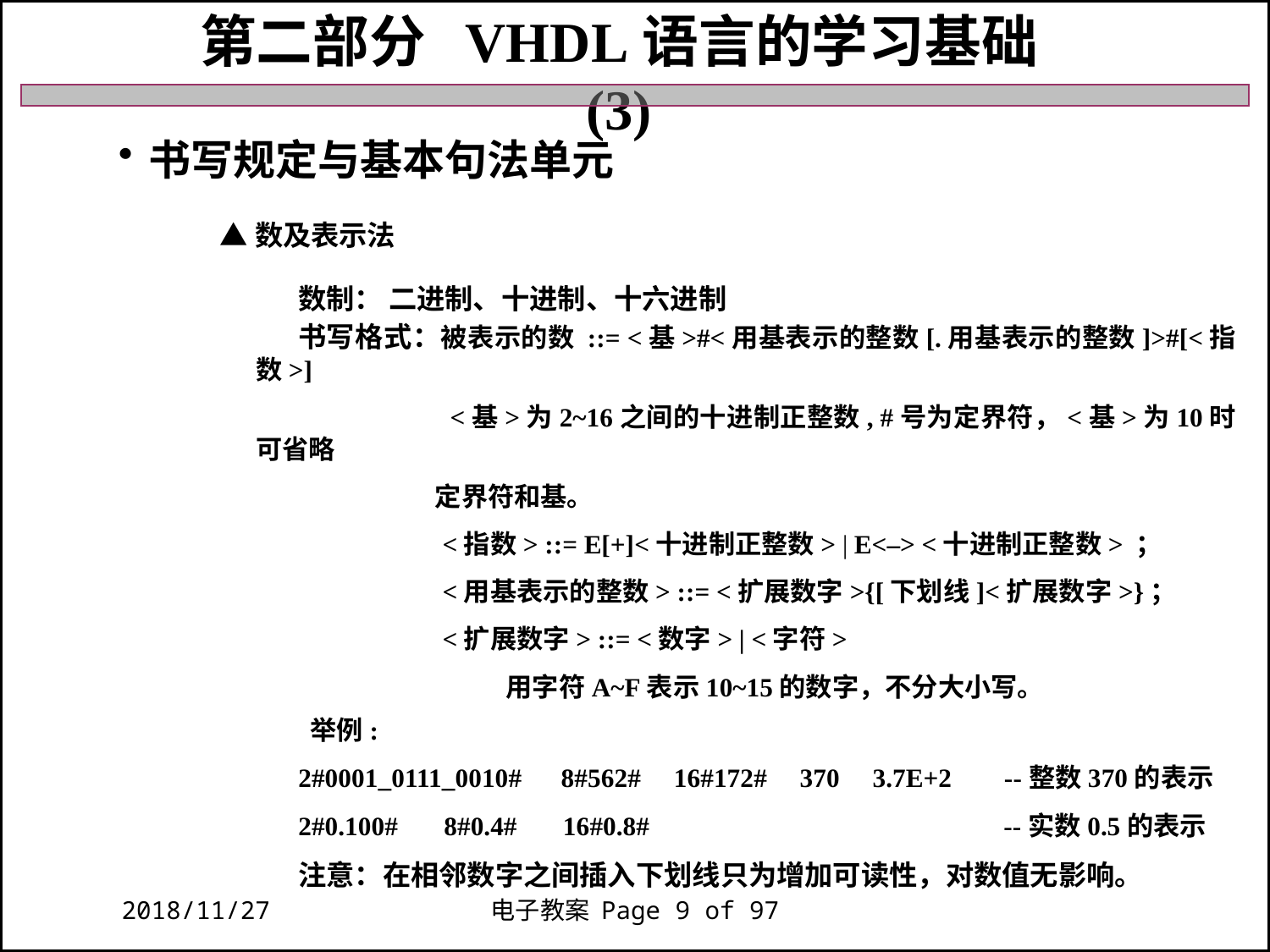

第二部分  VHDL语言的学习基础 (3)

书写规定与基本句法单元
 ▲数及表示法

数制： 二进制、十进制、十六进制
书写格式：被表示的数 ::= <基>#<用基表示的整数[.用基表示的整数]>#[<指数>]
                      <基>为2~16之间的十进制正整数, #号为定界符，<基>为10时可省略
                      定界符和基。
                      <指数> ::= E[+]<十进制正整数> | E<–> <十进制正整数> ；
                      <用基表示的整数> ::= <扩展数字>{[下划线]<扩展数字>}；
                      <扩展数字> ::= <数字> | <字符>
                                  用字符A~F表示10~15的数字，不分大小写。
 举例:
2#0001_0111_0010#      8#562#     16#172#     370     3.7E+2        --整数370的表示
2#0.100#       8#0.4#       16#0.8#                                                      --实数0.5的表示
注意：在相邻数字之间插入下划线只为增加可读性，对数值无影响。

2018/11/27
电子教案 Page 9 of 97